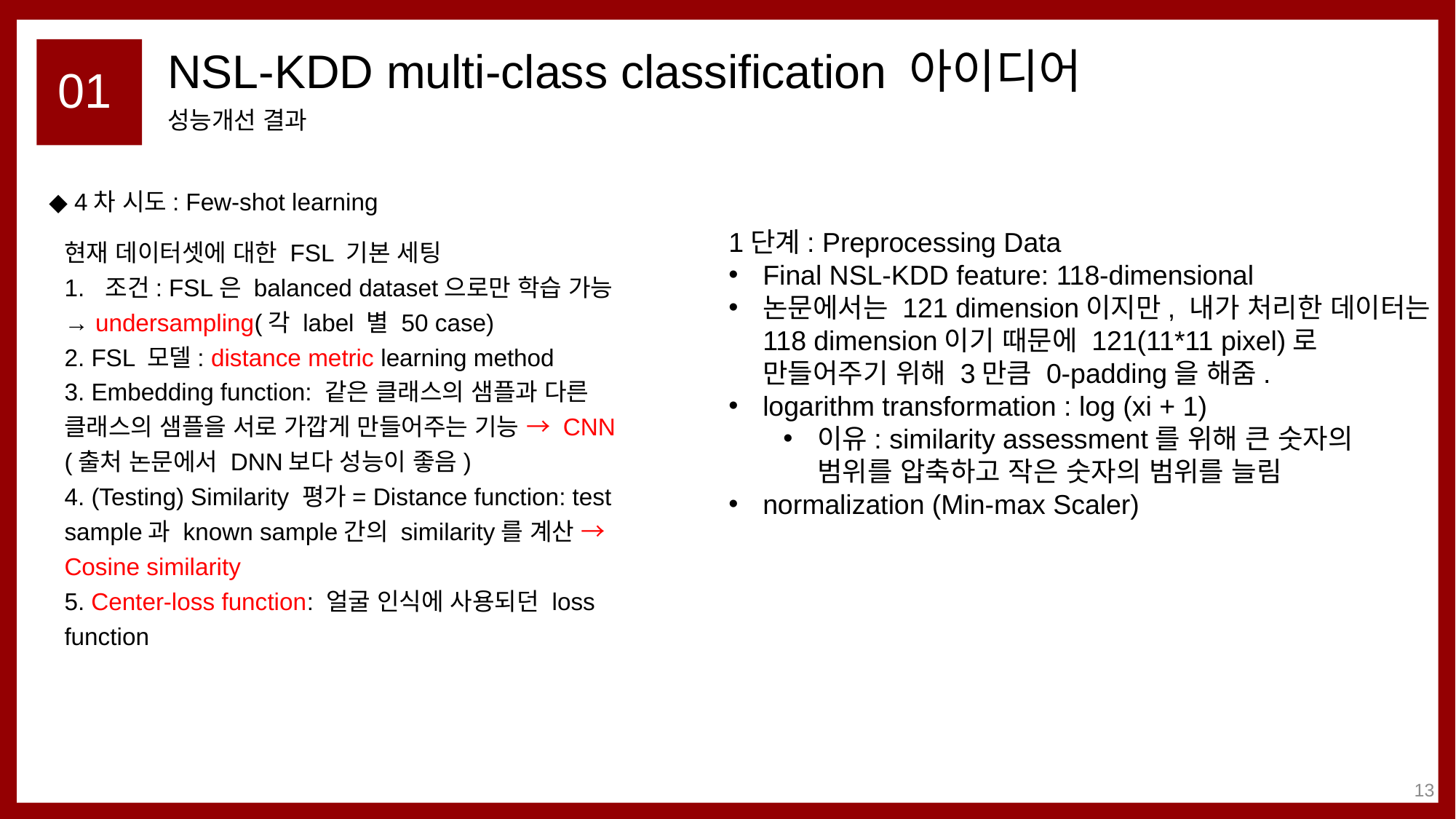

# NSL-KDD multi-class classification 아이디어
01
성능개선 결과
◆ 4차 시도: Few-shot learning
1단계: Preprocessing Data
Final NSL-KDD feature: 118-dimensional
논문에서는 121 dimension이지만, 내가 처리한 데이터는 118 dimension이기 때문에 121(11*11 pixel)로 만들어주기 위해 3만큼 0-padding을 해줌.
logarithm transformation : log (xi + 1)
이유: similarity assessment를 위해 큰 숫자의 범위를 압축하고 작은 숫자의 범위를 늘림
normalization (Min-max Scaler)
현재 데이터셋에 대한 FSL 기본 세팅
조건: FSL은 balanced dataset으로만 학습 가능
→ undersampling(각 label 별 50 case)
2. FSL 모델: distance metric learning method
3. Embedding function: 같은 클래스의 샘플과 다른 클래스의 샘플을 서로 가깝게 만들어주는 기능 → CNN (출처 논문에서 DNN보다 성능이 좋음)
4. (Testing) Similarity 평가= Distance function: test sample과 known sample간의 similarity를 계산 → Cosine similarity
5. Center-loss function: 얼굴 인식에 사용되던 loss function
13
Architecture 설명: 3개의 phase
데이터 전처리 -> Resampling (training data & support data) -> FSL (Training + Testing phase)